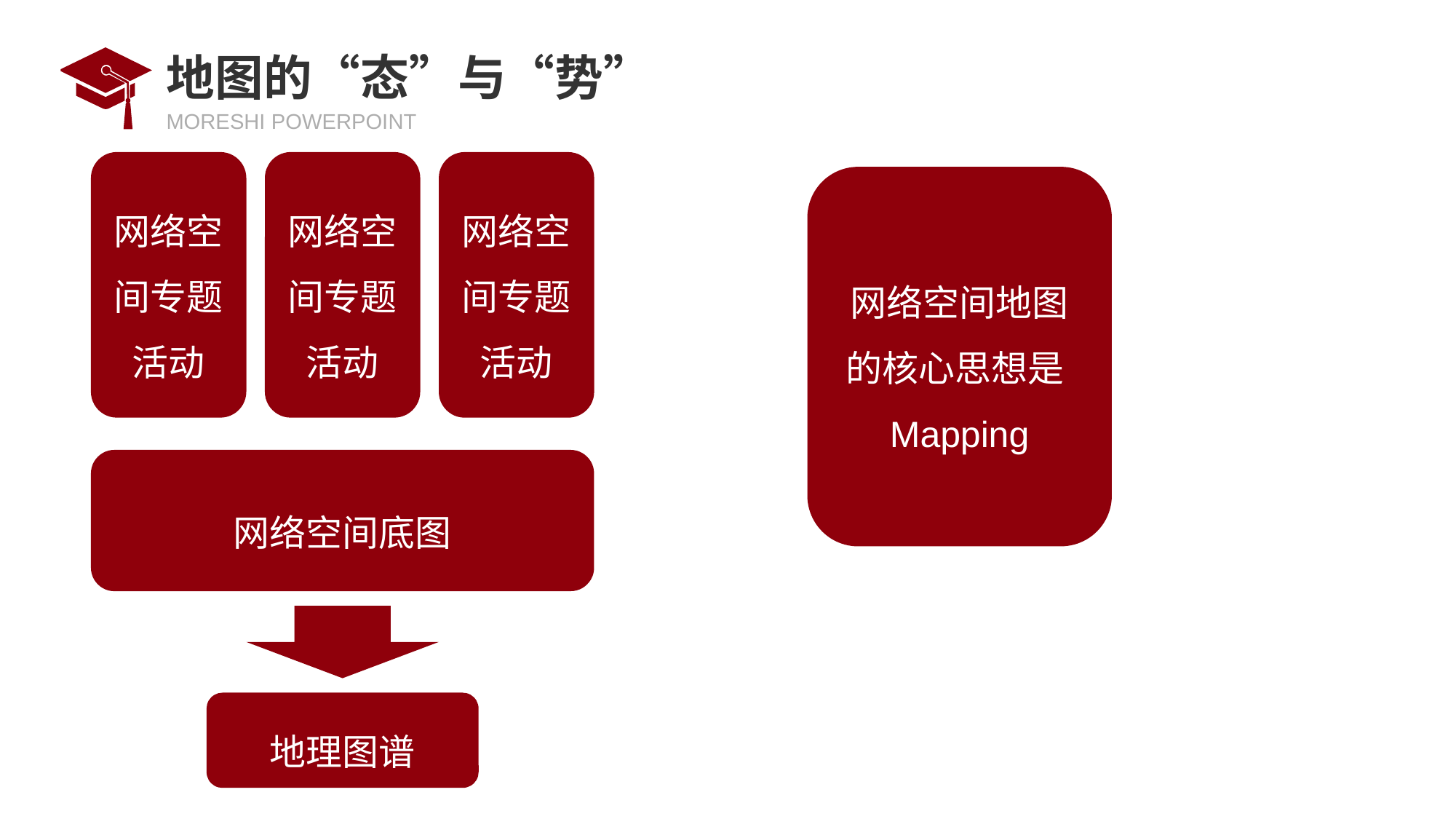

# 地图的“态”与“势”
网络空间专题活动
网络空间专题活动
网络空间专题活动
网络空间地图的核心思想是Mapping
网络空间底图

地理图谱